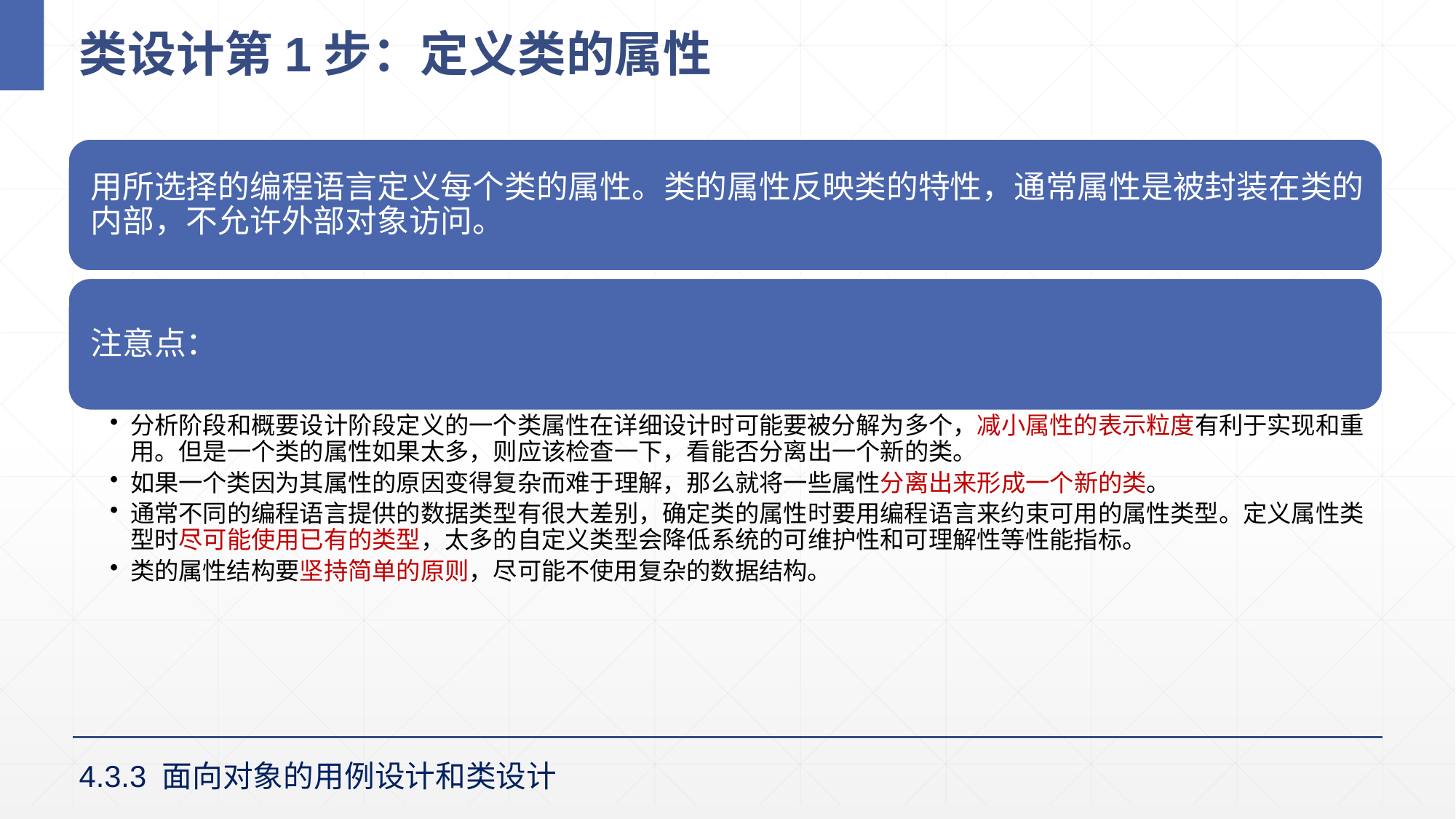

# 类设计第1步：定义类的属性
用所选择的编程语言定义每个类的属性。类的属性反映类的特性，通常属性是被封装在类的内部，不允许外部对象访问。
注意点：
分析阶段和概要设计阶段定义的一个类属性在详细设计时可能要被分解为多个，减小属性的表示粒度有利于实现和重用。但是一个类的属性如果太多，则应该检查一下，看能否分离出一个新的类。
如果一个类因为其属性的原因变得复杂而难于理解，那么就将一些属性分离出来形成一个新的类。
通常不同的编程语言提供的数据类型有很大差别，确定类的属性时要用编程语言来约束可用的属性类型。定义属性类型时尽可能使用已有的类型，太多的自定义类型会降低系统的可维护性和可理解性等性能指标。
类的属性结构要坚持简单的原则，尽可能不使用复杂的数据结构。
4.3.3 面向对象的用例设计和类设计